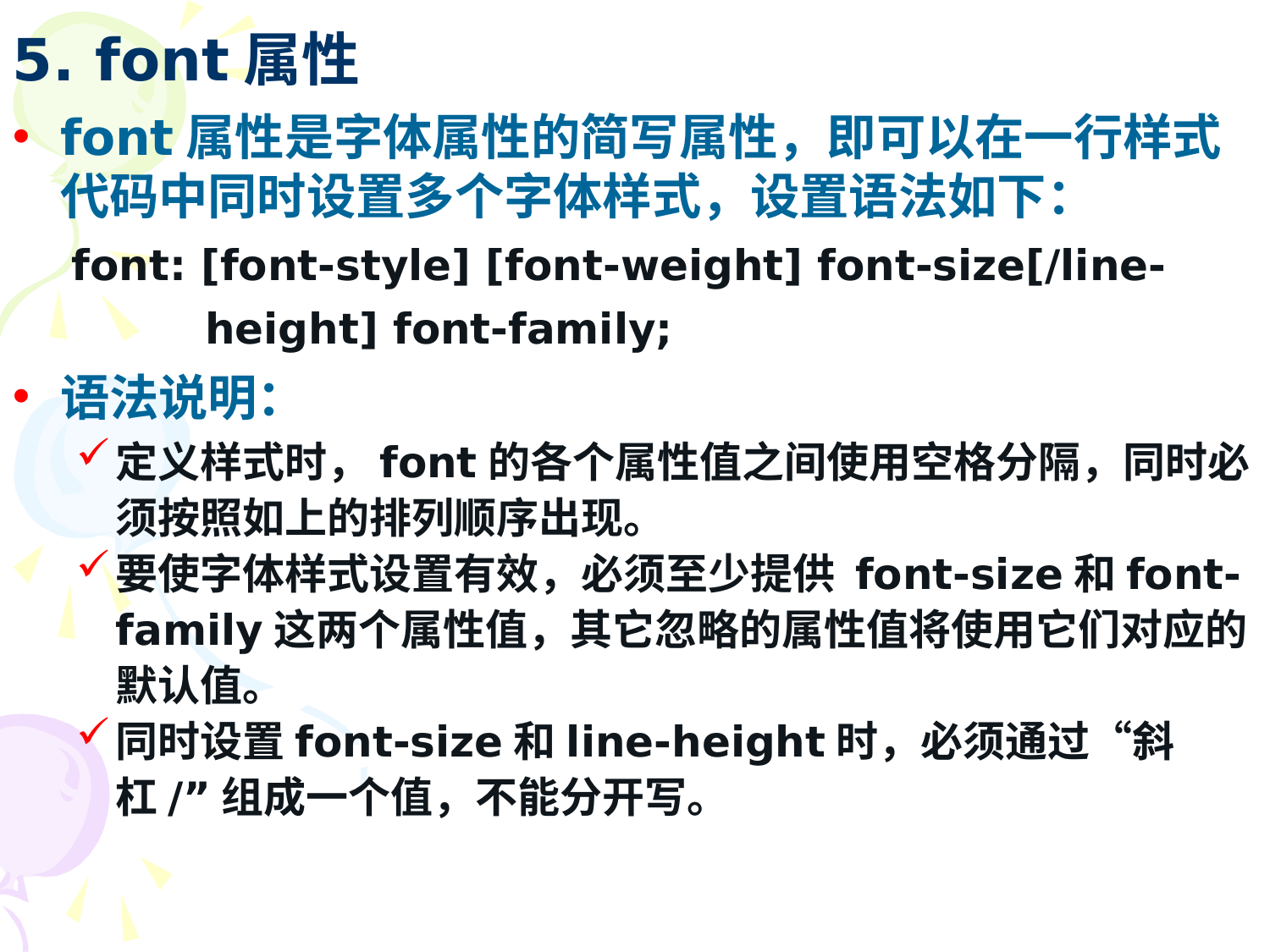

# 5. font属性
font属性是字体属性的简写属性，即可以在一行样式代码中同时设置多个字体样式，设置语法如下：
    font: [font-style] [font-weight] font-size[/line-
             height] font-family;
语法说明：
定义样式时，font的各个属性值之间使用空格分隔，同时必须按照如上的排列顺序出现。
要使字体样式设置有效，必须至少提供 font-size和font-family这两个属性值，其它忽略的属性值将使用它们对应的默认值。
同时设置font-size和line-height时，必须通过“斜杠/”组成一个值，不能分开写。